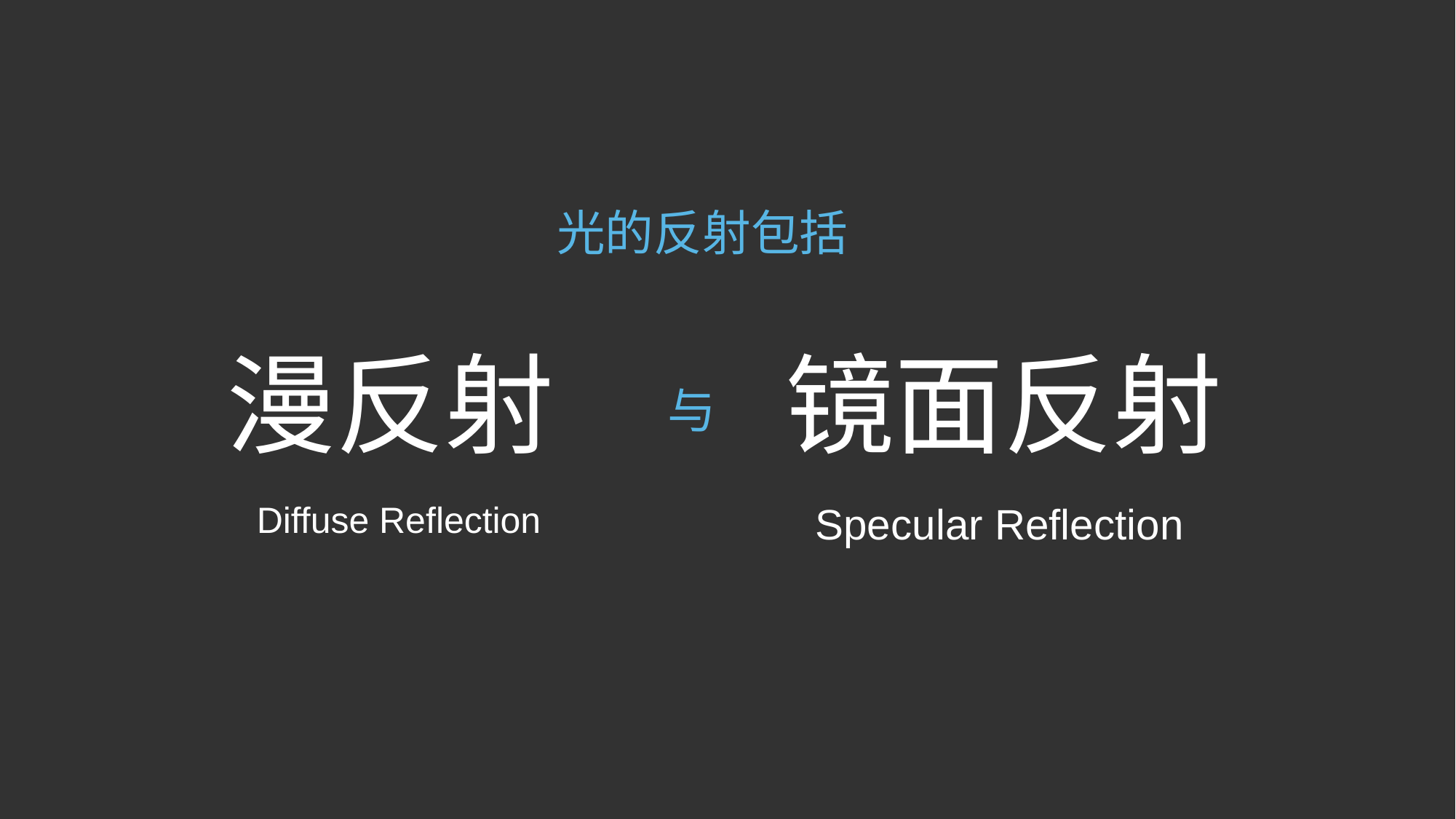

光的反射包括
漫反射
镜面反射
与
Diffuse Reflection
Specular Reflection